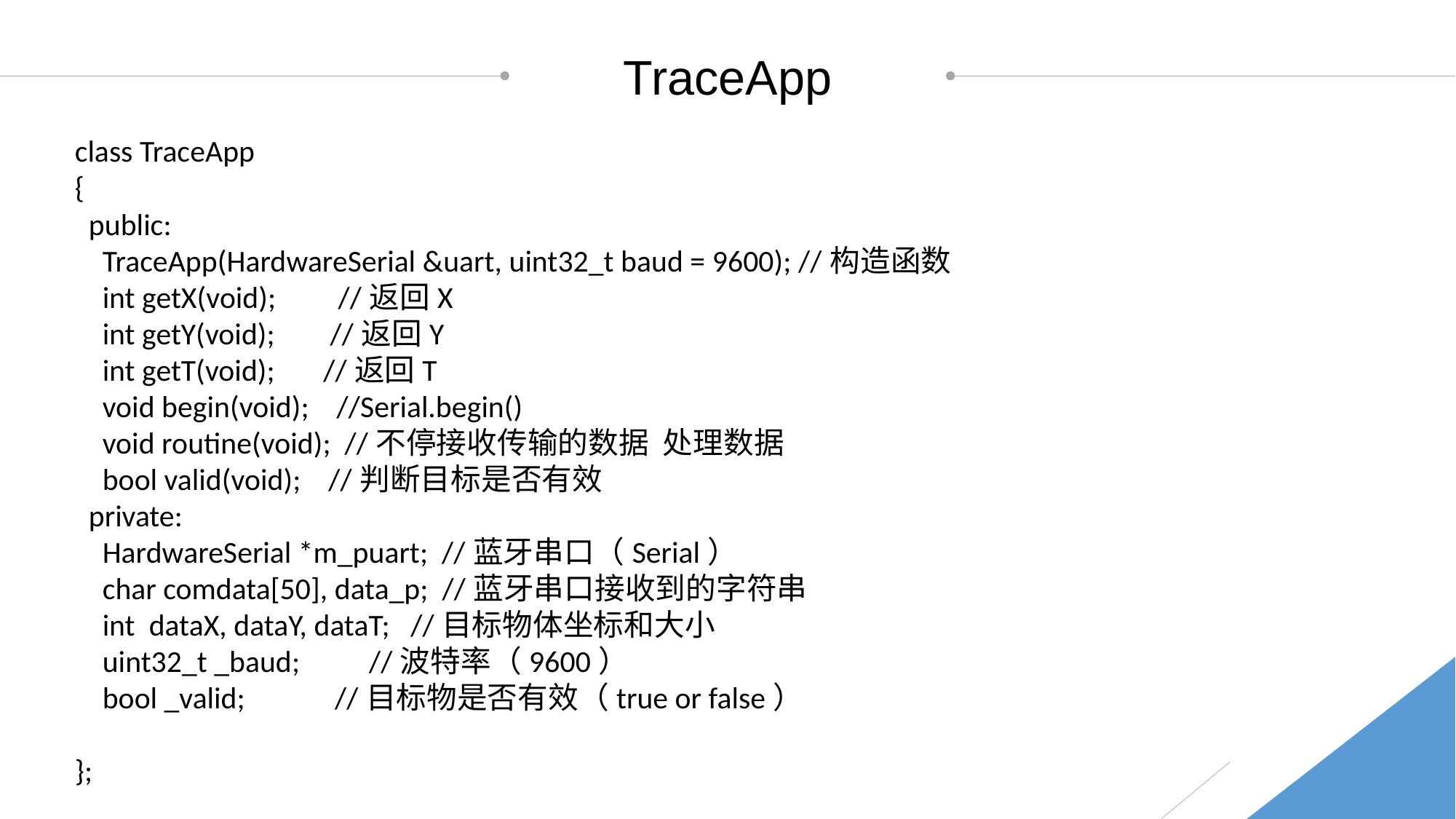

TraceApp
class TraceApp
{
  public:
    TraceApp(HardwareSerial &uart, uint32_t baud = 9600); //构造函数
    int getX(void);         //返回X
    int getY(void);        //返回Y
    int getT(void);       //返回T
    void begin(void);    //Serial.begin()
    void routine(void);  //不停接收传输的数据  处理数据
    bool valid(void);    //判断目标是否有效
  private:
    HardwareSerial *m_puart;  //蓝牙串口（Serial）
    char comdata[50], data_p;  //蓝牙串口接收到的字符串
    int  dataX, dataY, dataT;   //目标物体坐标和大小
    uint32_t _baud;          //波特率（9600）
    bool _valid;             //目标物是否有效（true or false）

};